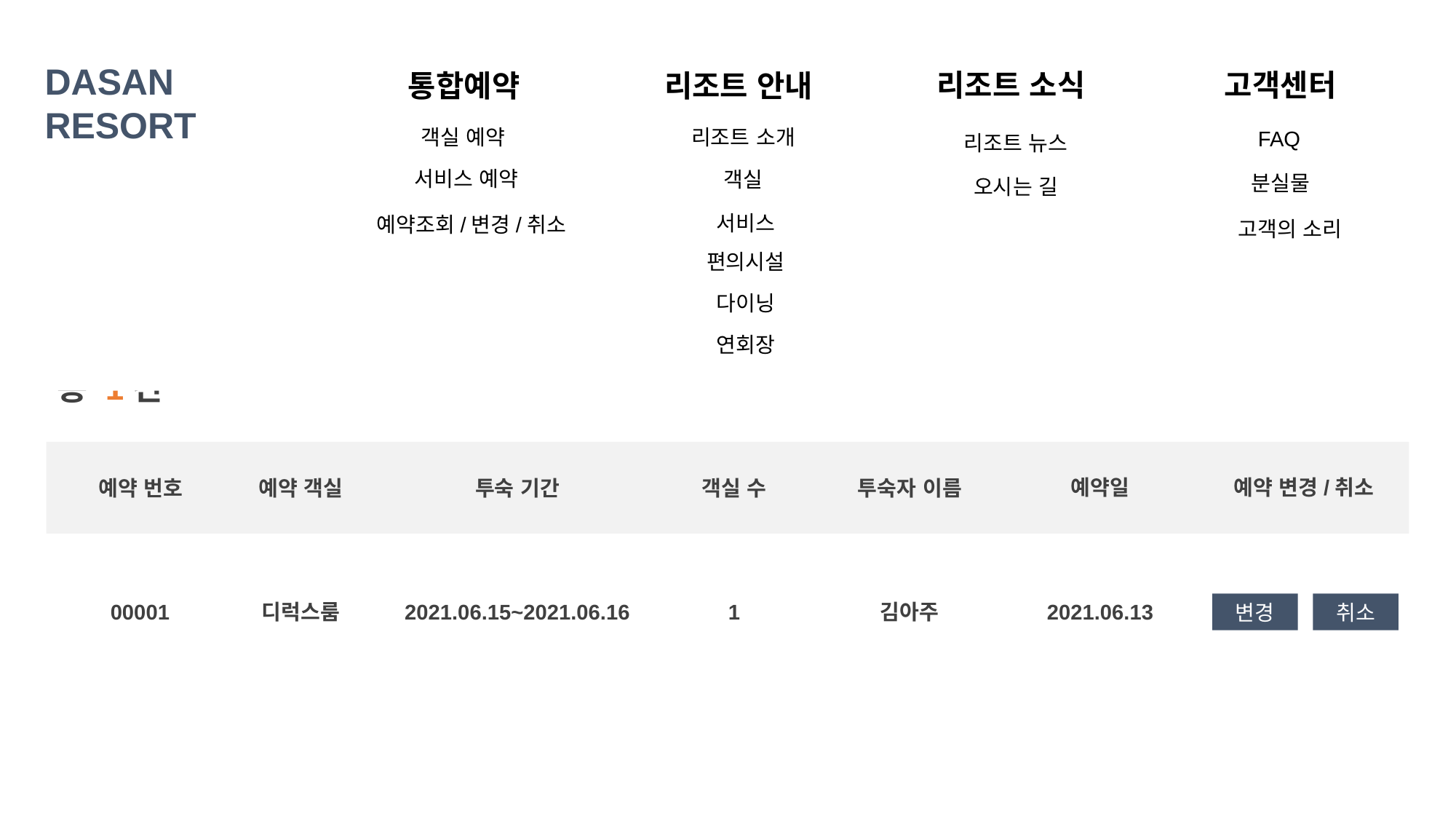

DASAN RESORT
DASAN RESORT
고객센터
고객센터
리조트 소식
리조트 소식
통합예약
리조트 안내
통합예약
리조트 안내
객실 예약
리조트 소개
FAQ
리조트 뉴스
서비스 예약
객실
분실물
예약 조회
오시는 길
서비스
예약조회/변경/취소
고객의 소리
편의시설

예약 상태

투숙자 이름
검색
다이닝
연회장
총 1건

예약 변경/취소
예약일
투숙자 이름
투숙 기간
객실 수
예약 번호
예약 객실
변경
취소
2021.06.13
김아주
1
디럭스룸
2021.06.15~2021.06.16
00001